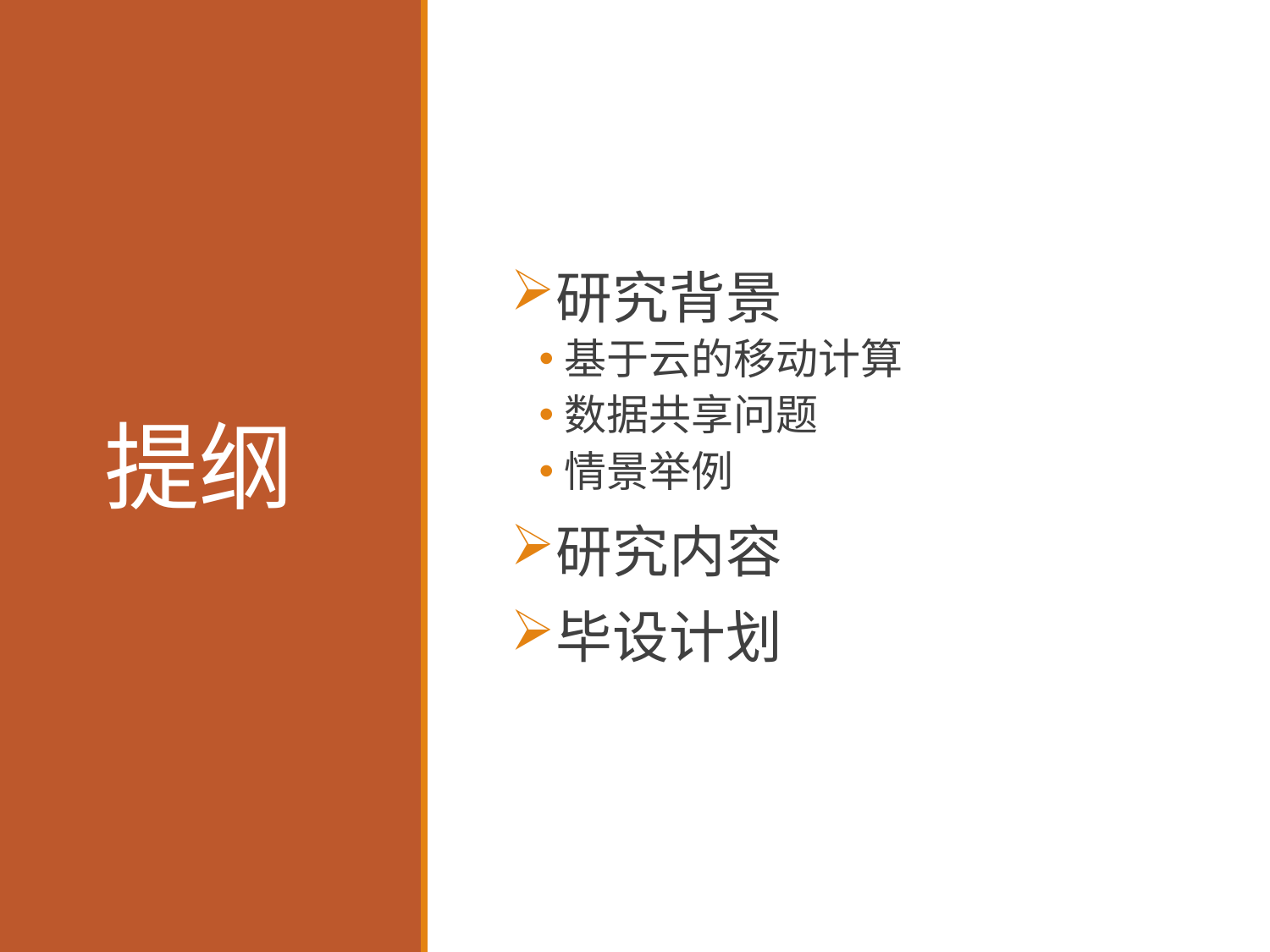

研究背景
基于云的移动计算
数据共享问题
情景举例
研究内容
毕设计划

# 提纲